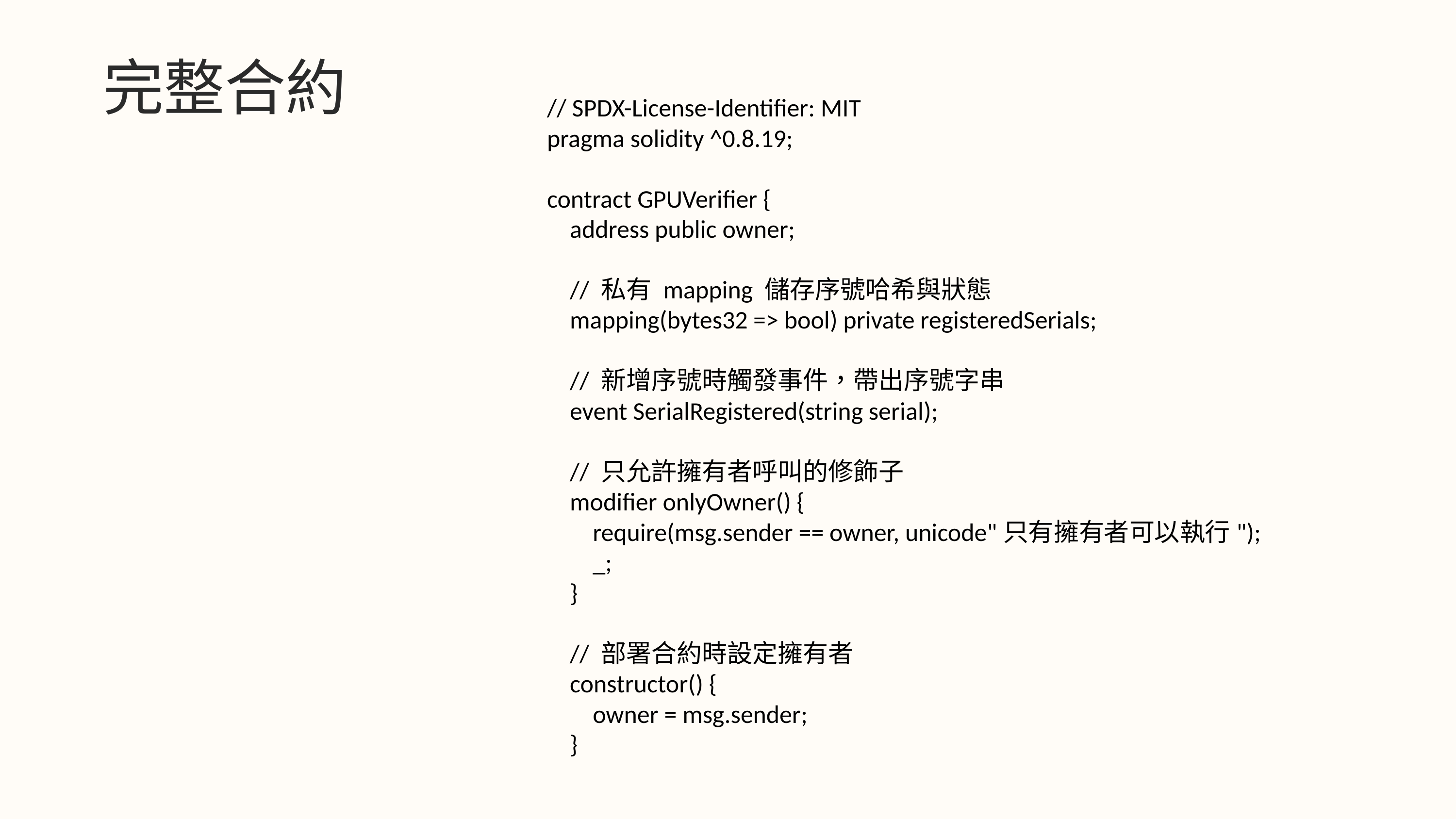

完整合約
// SPDX-License-Identifier: MIT
pragma solidity ^0.8.19;

contract GPUVerifier {
    address public owner;

    // 私有 mapping 儲存序號哈希與狀態
    mapping(bytes32 => bool) private registeredSerials;

    // 新增序號時觸發事件，帶出序號字串
    event SerialRegistered(string serial);

    // 只允許擁有者呼叫的修飾子
    modifier onlyOwner() {
        require(msg.sender == owner, unicode"只有擁有者可以執行");
        _;
    }

    // 部署合約時設定擁有者
    constructor() {
        owner = msg.sender;
    }